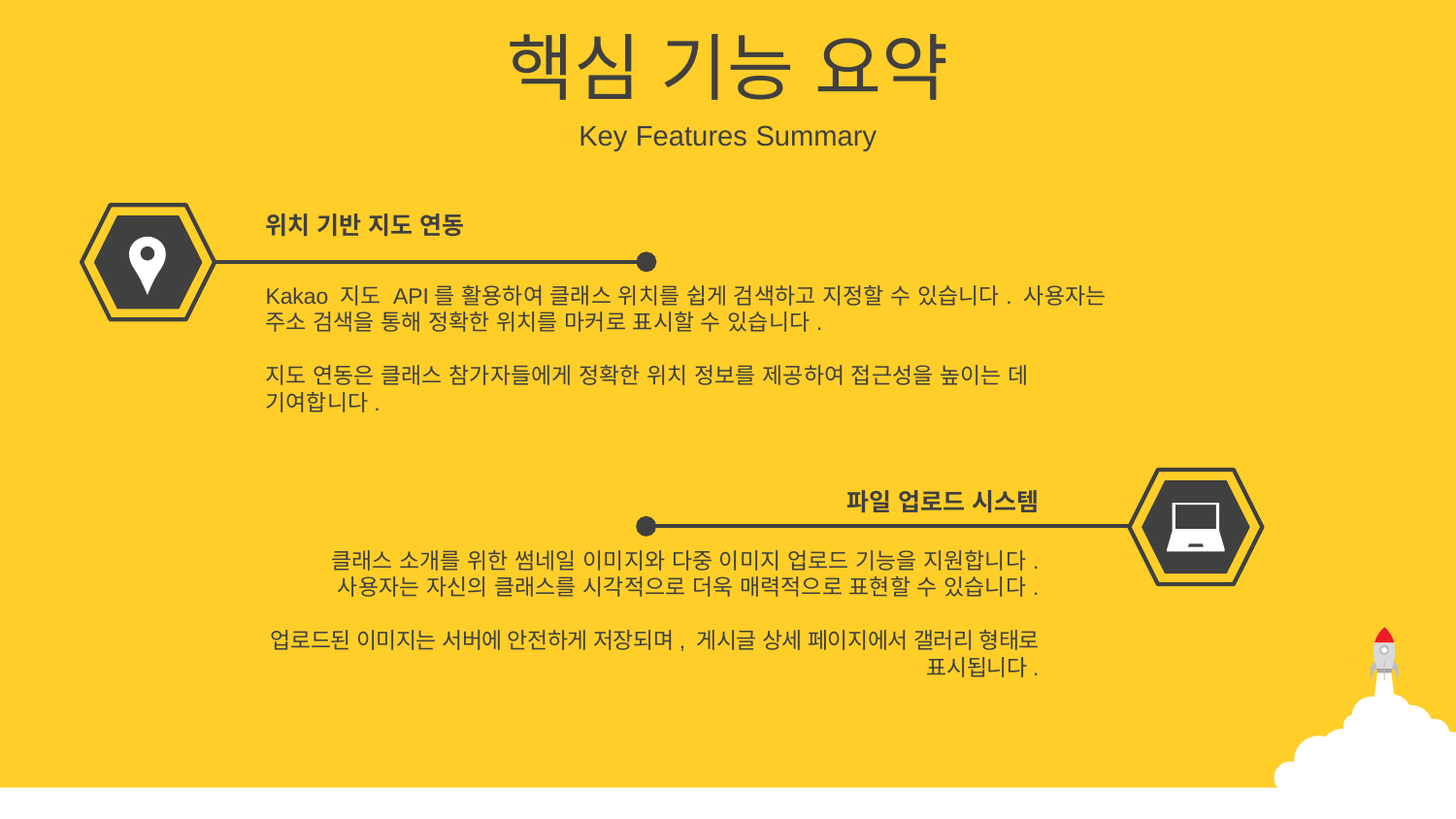

핵심 기능 요약
Key Features Summary
위치 기반 지도 연동
Kakao 지도 API를 활용하여 클래스 위치를 쉽게 검색하고 지정할 수 있습니다. 사용자는 주소 검색을 통해 정확한 위치를 마커로 표시할 수 있습니다.
지도 연동은 클래스 참가자들에게 정확한 위치 정보를 제공하여 접근성을 높이는 데 기여합니다.

파일 업로드 시스템
클래스 소개를 위한 썸네일 이미지와 다중 이미지 업로드 기능을 지원합니다.
사용자는 자신의 클래스를 시각적으로 더욱 매력적으로 표현할 수 있습니다.

업로드된 이미지는 서버에 안전하게 저장되며, 게시글 상세 페이지에서 갤러리 형태로 표시됩니다.